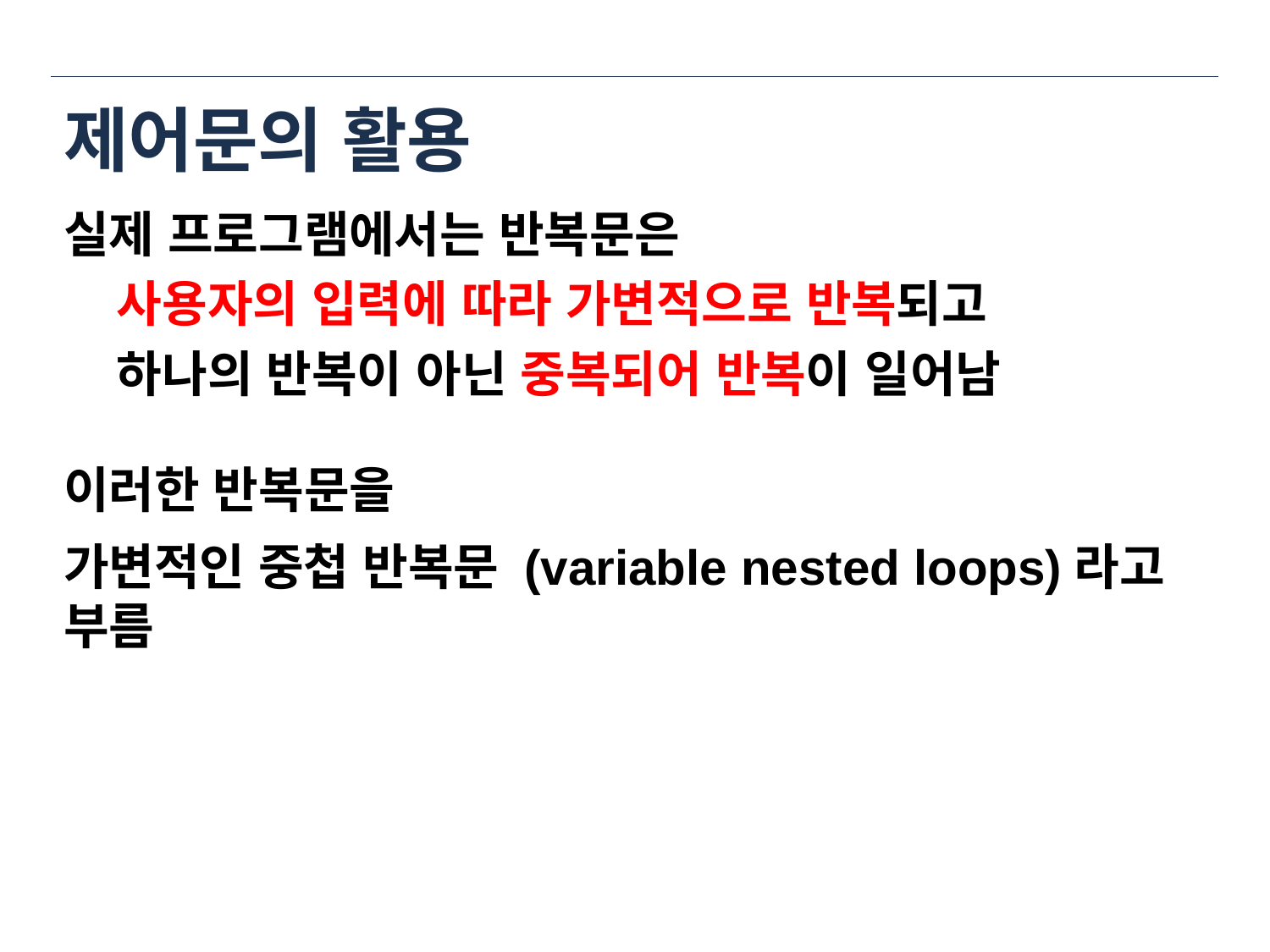

# 제어문의 활용
실제 프로그램에서는 반복문은
   사용자의 입력에 따라 가변적으로 반복되고
   하나의 반복이 아닌 중복되어 반복이 일어남
이러한 반복문을
가변적인 중첩 반복문 (variable nested loops)라고 부름